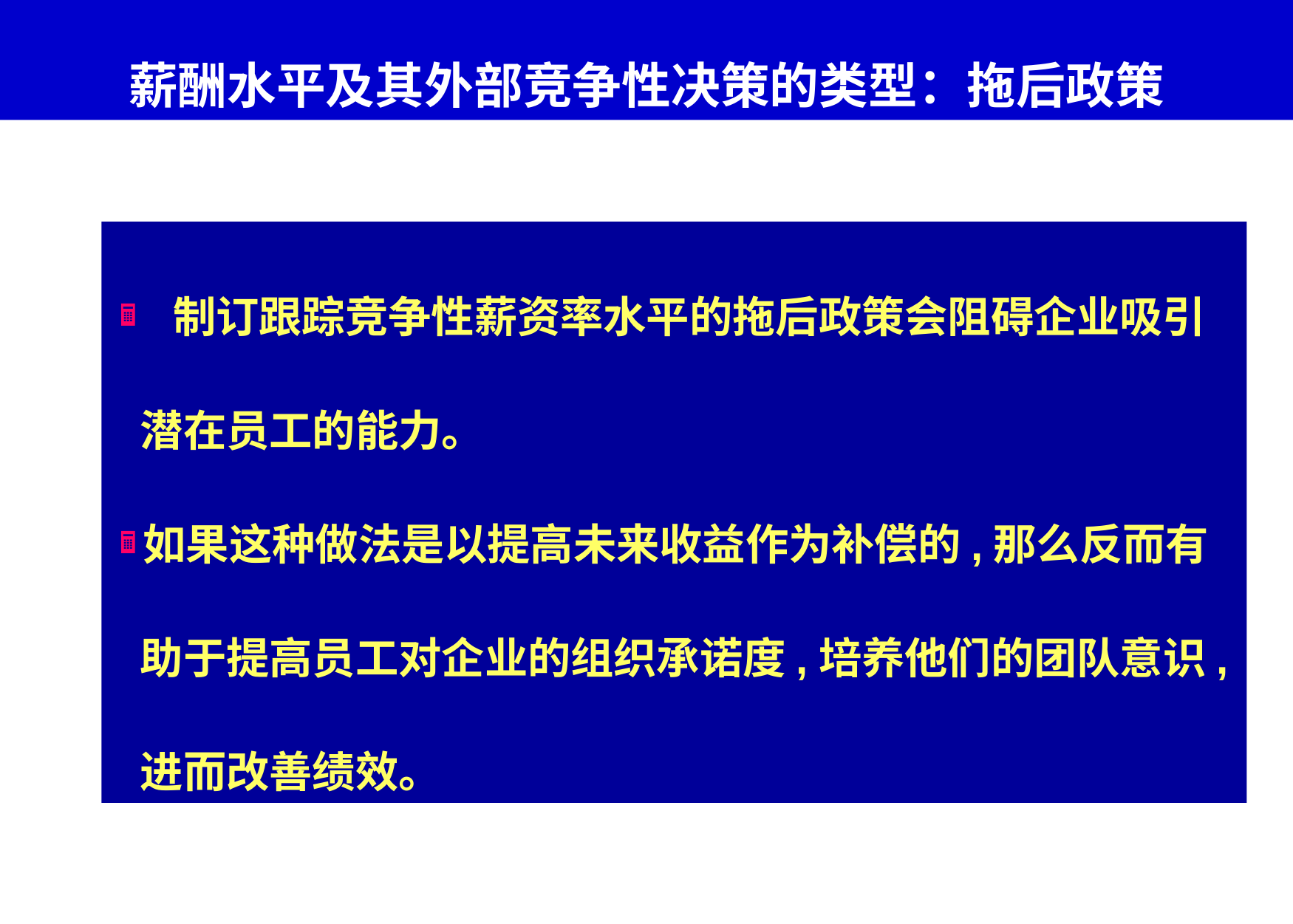

# 薪酬水平及其外部竞争性决策的类型：拖后政策
  制订跟踪竞争性薪资率水平的拖后政策会阻碍企业吸引潜在员工的能力。
如果这种做法是以提高未来收益作为补偿的,那么反而有助于提高员工对企业的组织承诺度,培养他们的团队意识,进而改善绩效。